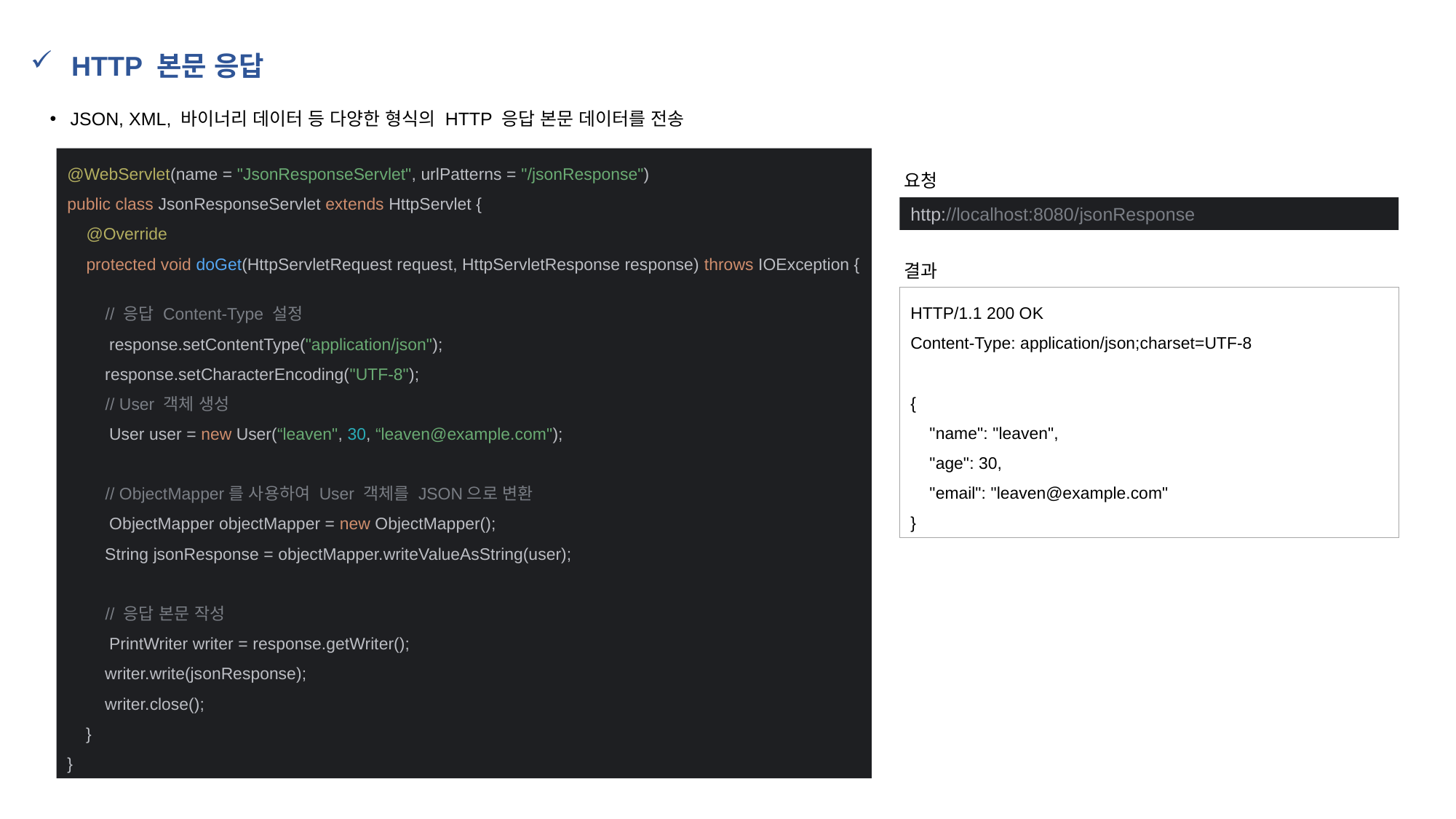

HTTP 본문 응답
JSON, XML, 바이너리 데이터 등 다양한 형식의 HTTP 응답 본문 데이터를 전송
@WebServlet(name = "JsonResponseServlet", urlPatterns = "/jsonResponse")
public class JsonResponseServlet extends HttpServlet {
    @Override
    protected void doGet(HttpServletRequest request, HttpServletResponse response) throws IOException {
        // 응답 Content-Type 설정
        response.setContentType("application/json");
        response.setCharacterEncoding("UTF-8");
        // User 객체 생성
        User user = new User(“leaven", 30, “leaven@example.com");
        // ObjectMapper를 사용하여 User 객체를 JSON으로 변환
        ObjectMapper objectMapper = new ObjectMapper();
        String jsonResponse = objectMapper.writeValueAsString(user);
        // 응답 본문 작성
        PrintWriter writer = response.getWriter();
        writer.write(jsonResponse);
        writer.close();
    }
}
요청
http://localhost:8080/jsonResponse
결과
HTTP/1.1 200 OK
Content-Type: application/json;charset=UTF-8

{
    "name": "leaven",
    "age": 30,
    "email": "leaven@example.com"
}